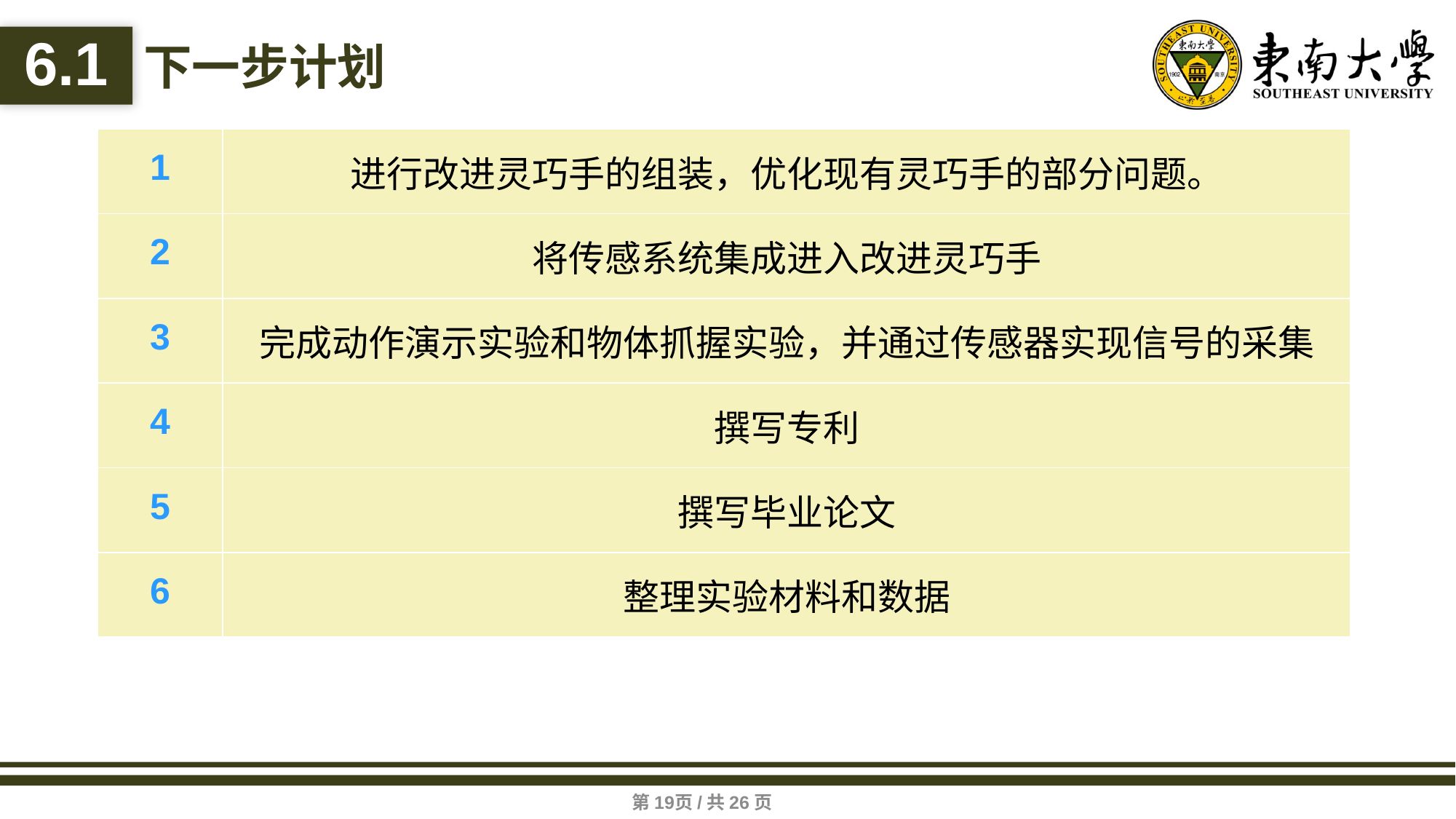

6.1
下一步计划
| 1 | 进行改进灵巧手的组装，优化现有灵巧手的部分问题。 |
| --- | --- |
| 2 | 将传感系统集成进入改进灵巧手 |
| 3 | 完成动作演示实验和物体抓握实验，并通过传感器实现信号的采集 |
| 4 | 撰写专利 |
| 5 | 撰写毕业论文 |
| 6 | 整理实验材料和数据 |
第19页/共26页